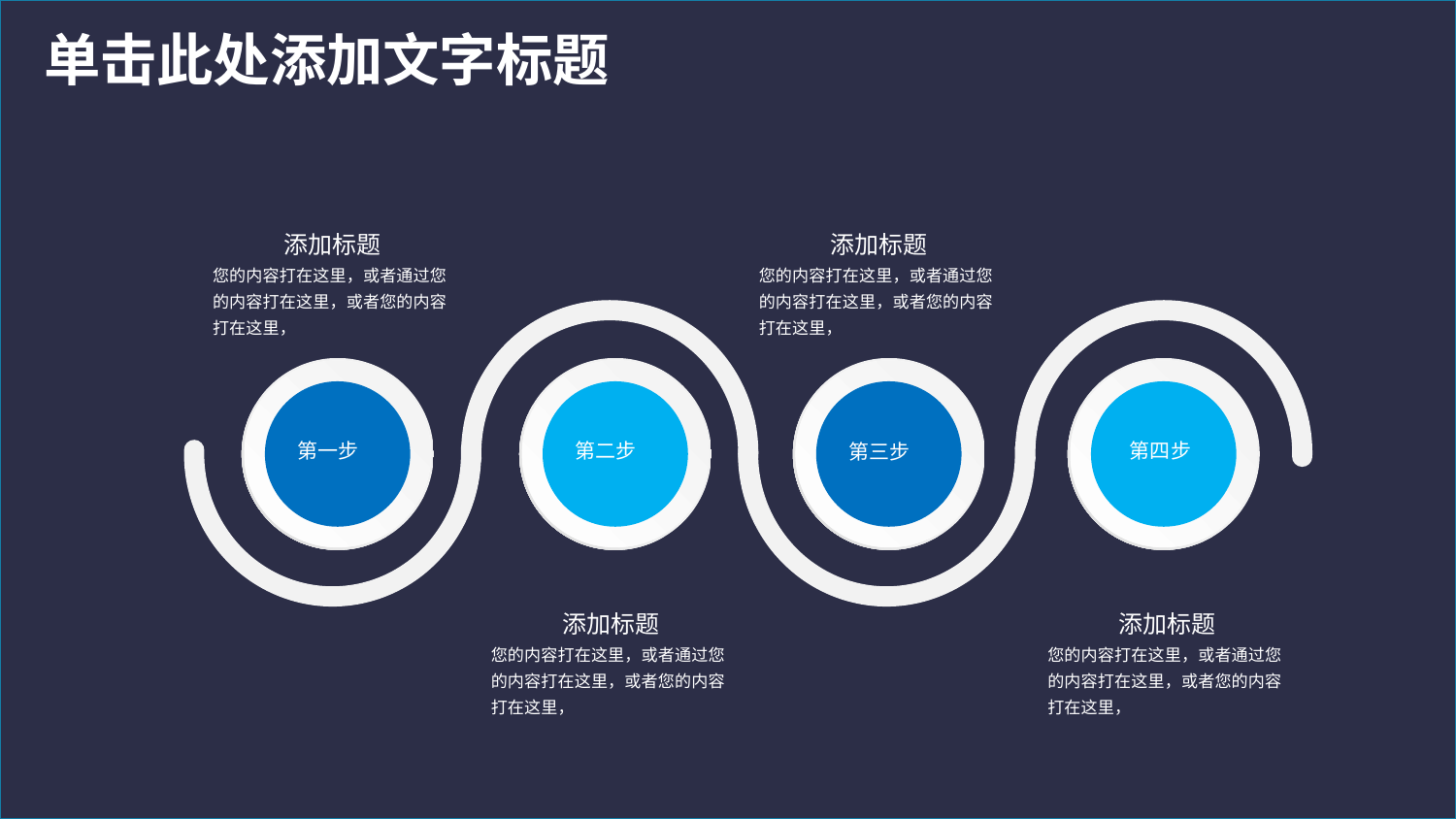

添加标题
您的内容打在这里，或者通过您的内容打在这里，或者您的内容打在这里，
添加标题
您的内容打在这里，或者通过您的内容打在这里，或者您的内容打在这里，

第一步

第二步

第三步

第四步
添加标题
您的内容打在这里，或者通过您的内容打在这里，或者您的内容打在这里，
添加标题
您的内容打在这里，或者通过您的内容打在这里，或者您的内容打在这里，